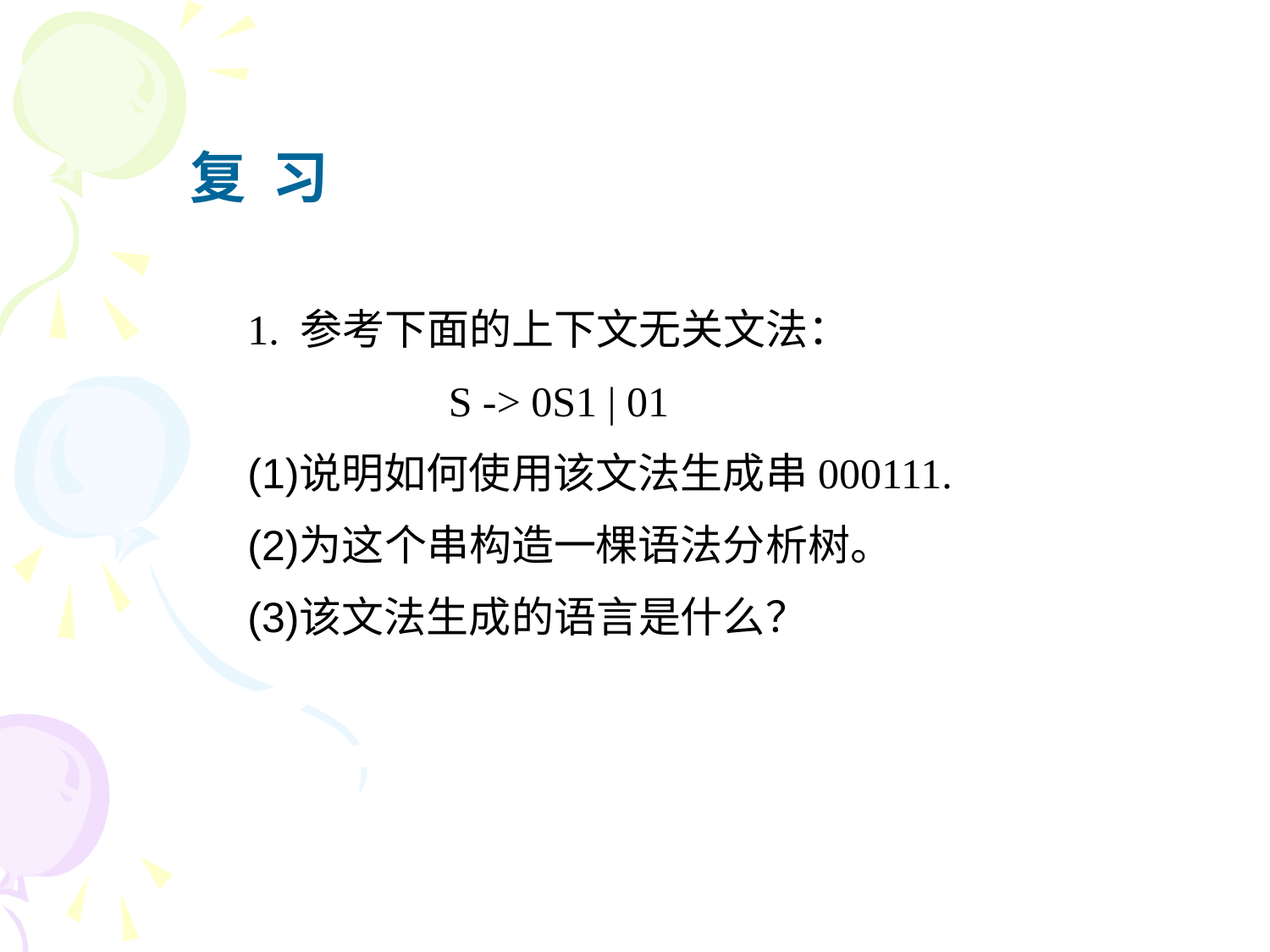

复  习
1. 参考下面的上下文无关文法：
                   S -> 0S1 | 01
说明如何使用该文法生成串000111.
为这个串构造一棵语法分析树。
该文法生成的语言是什么？
30